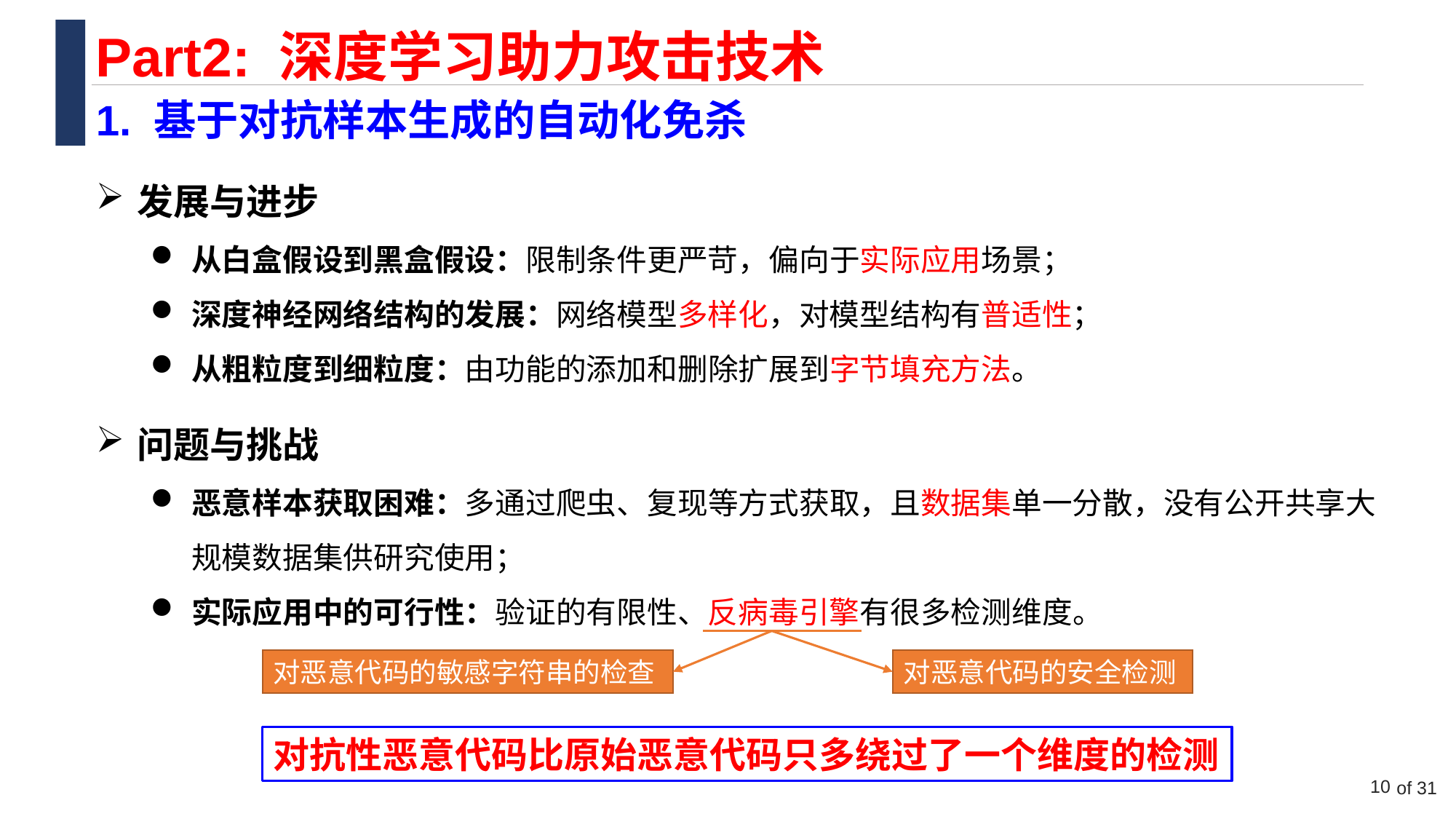

Part2: 深度学习助力攻击技术
1. 基于对抗样本生成的自动化免杀
发展与进步
从白盒假设到黑盒假设：限制条件更严苛，偏向于实际应用场景；
深度神经网络结构的发展：网络模型多样化，对模型结构有普适性；
从粗粒度到细粒度：由功能的添加和删除扩展到字节填充方法。
问题与挑战
恶意样本获取困难：多通过爬虫、复现等方式获取，且数据集单一分散，没有公开共享大规模数据集供研究使用；
实际应用中的可行性：验证的有限性、反病毒引擎有很多检测维度。
对恶意代码的敏感字符串的检查
对恶意代码的安全检测
对抗性恶意代码比原始恶意代码只多绕过了一个维度的检测
10